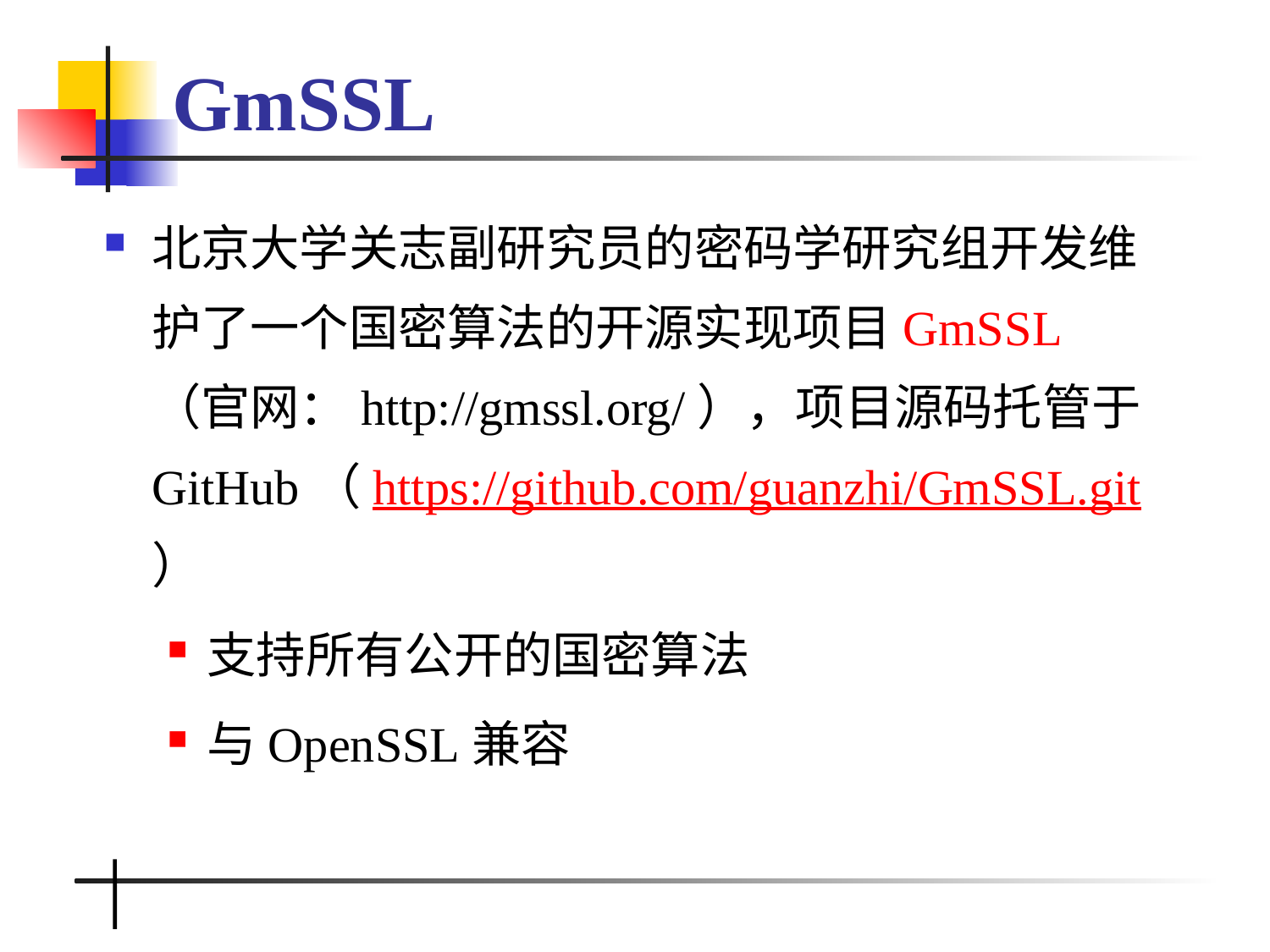

# GmSSL
北京大学关志副研究员的密码学研究组开发维护了一个国密算法的开源实现项目GmSSL（官网：http://gmssl.org/），项目源码托管于GitHub（https://github.com/guanzhi/GmSSL.git）
支持所有公开的国密算法
与OpenSSL兼容